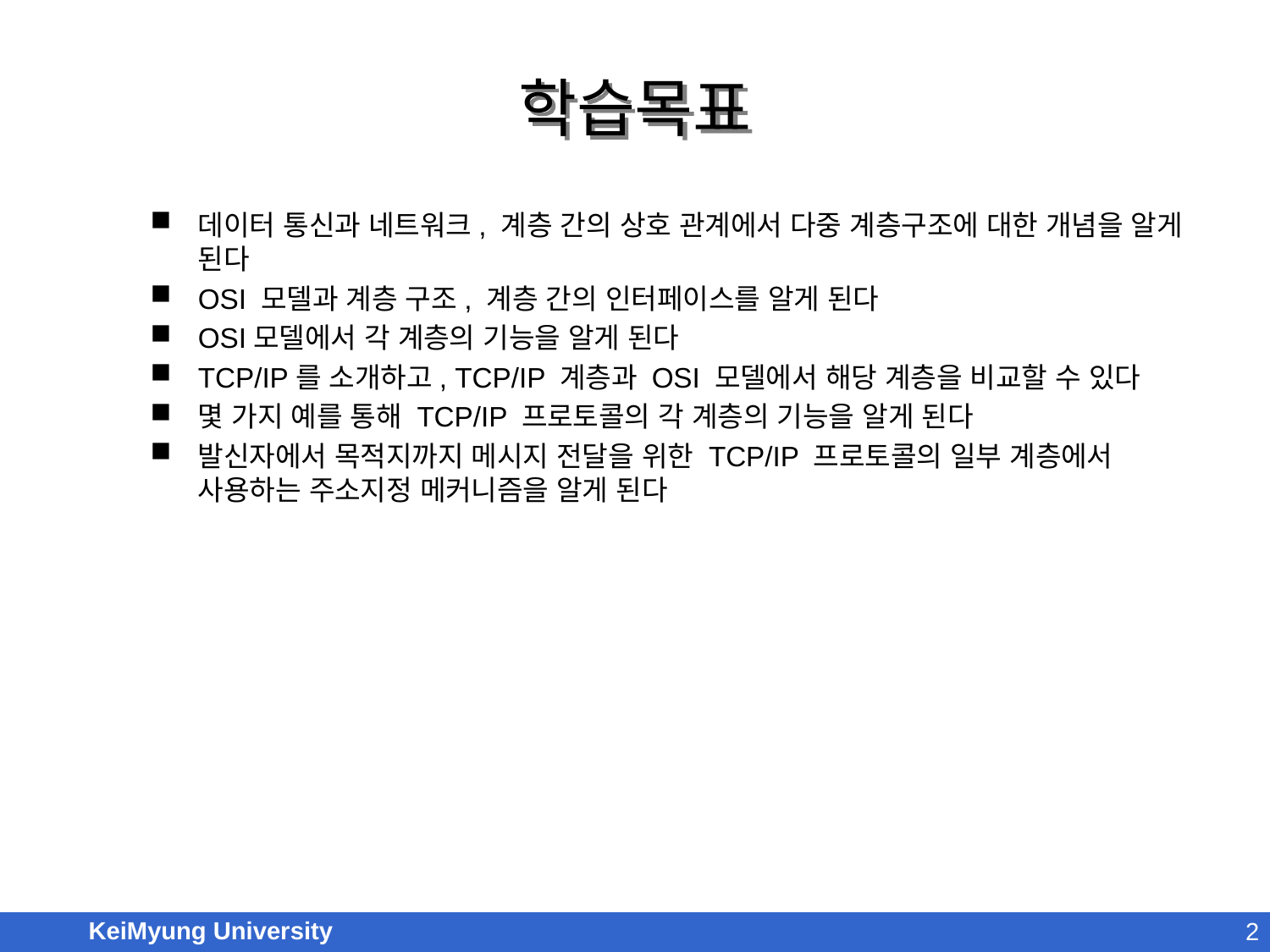

# 학습목표
데이터 통신과 네트워크, 계층 간의 상호 관계에서 다중 계층구조에 대한 개념을 알게 된다
OSI 모델과 계층 구조, 계층 간의 인터페이스를 알게 된다
OSI모델에서 각 계층의 기능을 알게 된다
TCP/IP를 소개하고, TCP/IP 계층과 OSI 모델에서 해당 계층을 비교할 수 있다
몇 가지 예를 통해 TCP/IP 프로토콜의 각 계층의 기능을 알게 된다
발신자에서 목적지까지 메시지 전달을 위한 TCP/IP 프로토콜의 일부 계층에서 사용하는 주소지정 메커니즘을 알게 된다
2